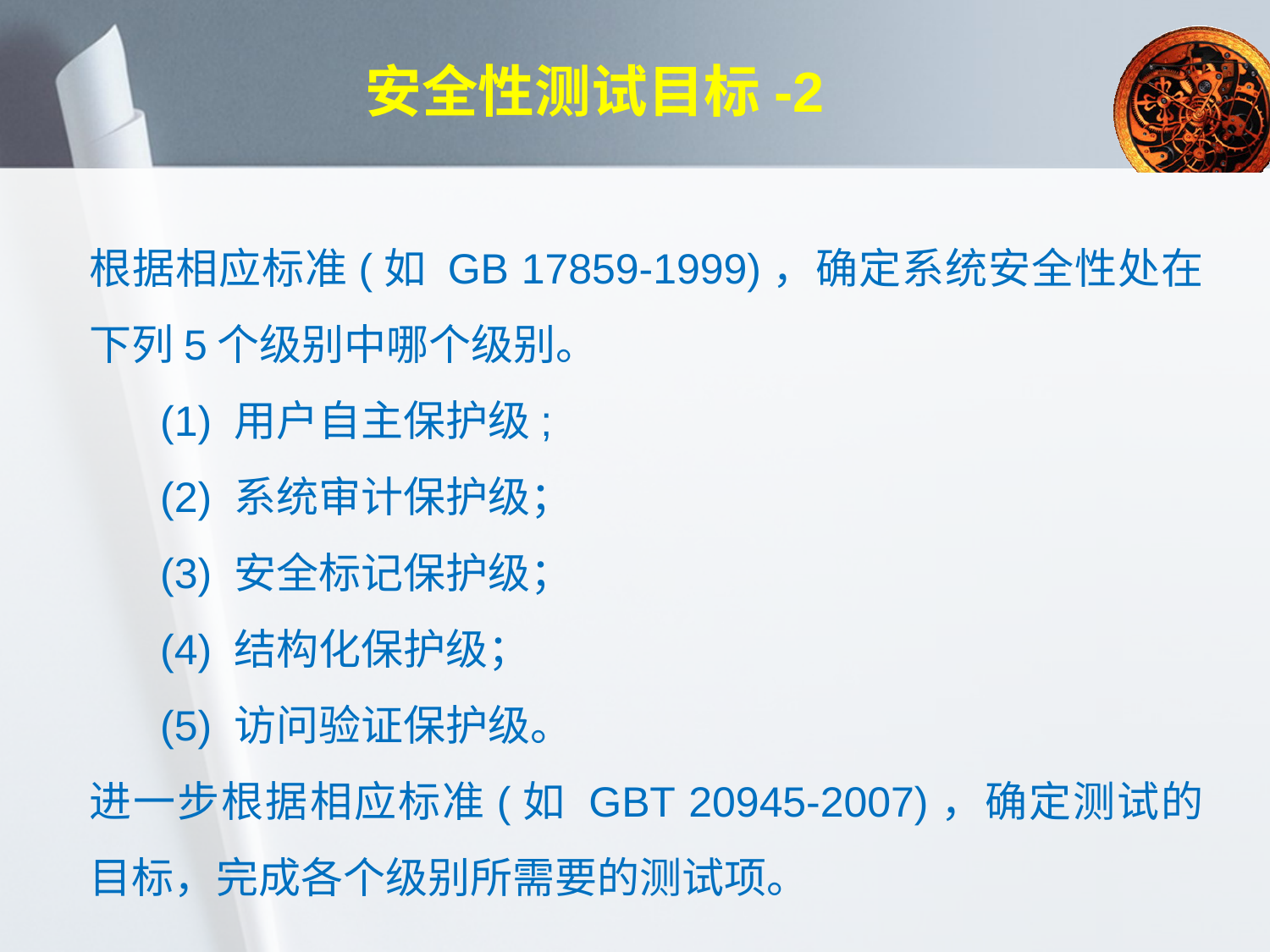

# 安全性测试目标-2
根据相应标准(如 GB 17859-1999)，确定系统安全性处在下列5个级别中哪个级别。
      (1) 用户自主保护级;
      (2) 系统审计保护级；
      (3) 安全标记保护级；
      (4) 结构化保护级；
      (5) 访问验证保护级。
进一步根据相应标准(如 GBT 20945-2007)，确定测试的目标，完成各个级别所需要的测试项。
113